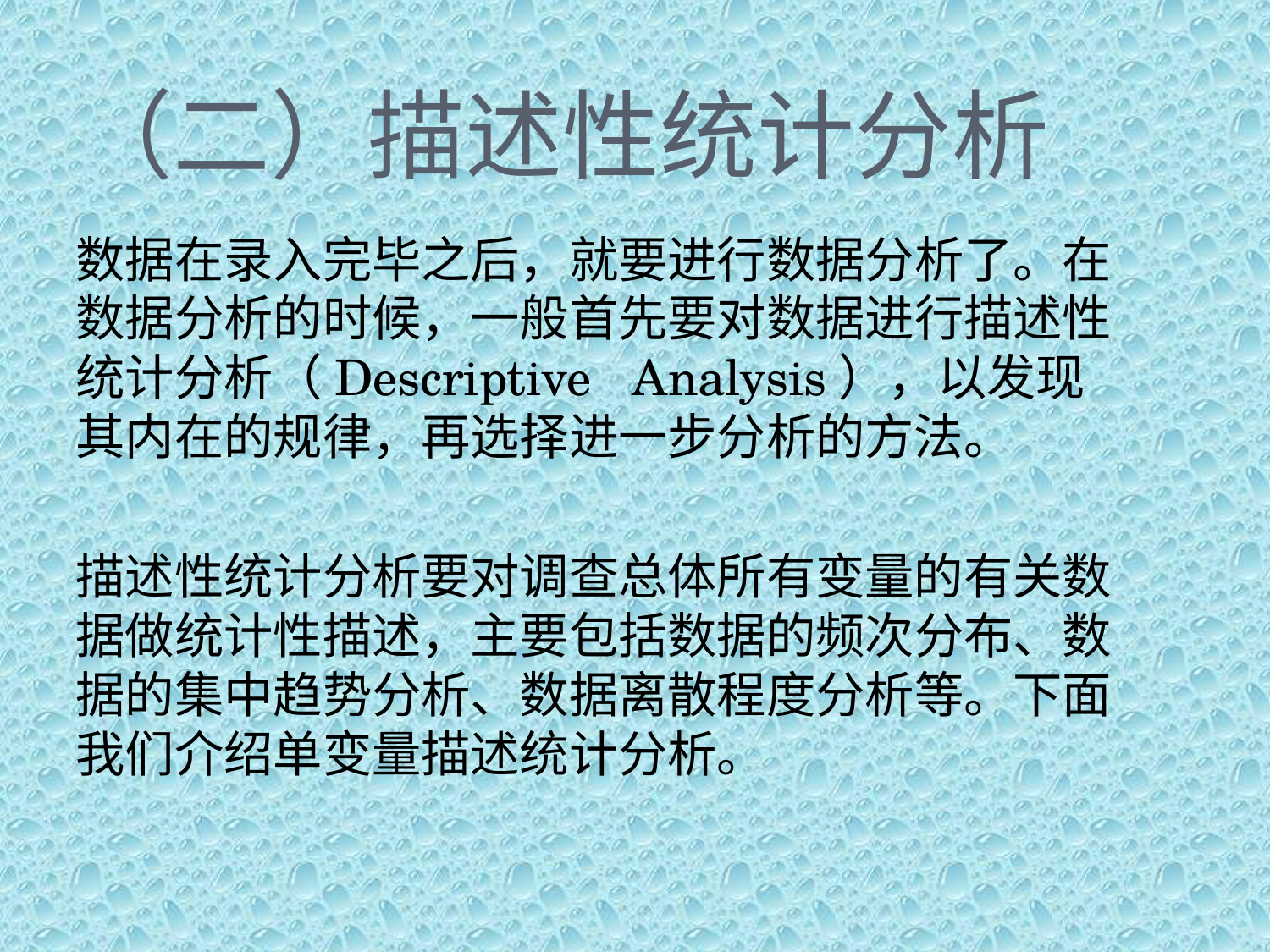

# （二）描述性统计分析
数据在录入完毕之后，就要进行数据分析了。在数据分析的时候，一般首先要对数据进行描述性统计分析（Descriptive   Analysis），以发现其内在的规律，再选择进一步分析的方法。

描述性统计分析要对调查总体所有变量的有关数据做统计性描述，主要包括数据的频次分布、数据的集中趋势分析、数据离散程度分析等。下面我们介绍单变量描述统计分析。